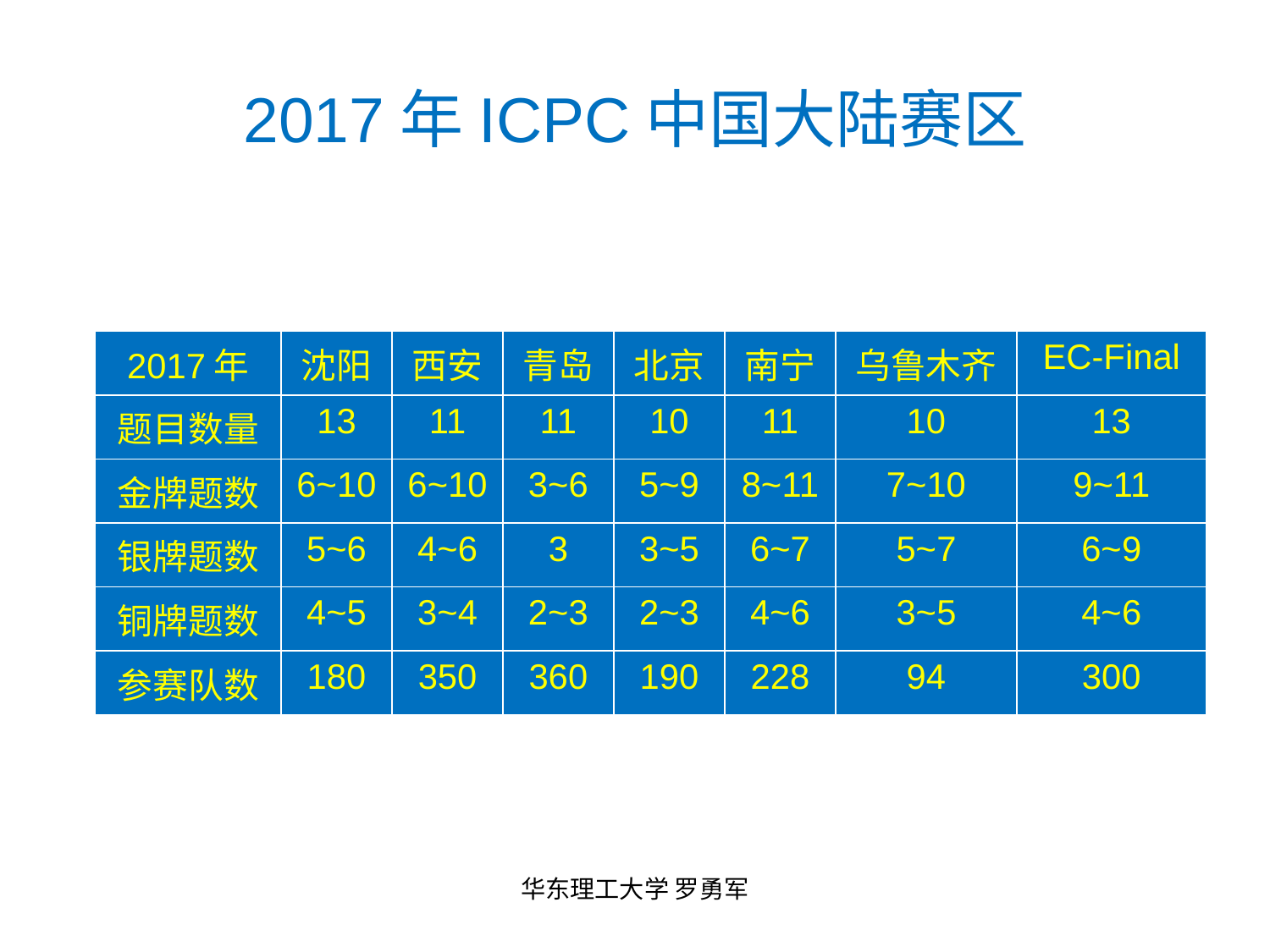

# 2017年ICPC中国大陆赛区
| 2017年 | 沈阳 | 西安 | 青岛 | 北京 | 南宁 | 乌鲁木齐 | EC-Final |
| --- | --- | --- | --- | --- | --- | --- | --- |
| 题目数量 | 13 | 11 | 11 | 10 | 11 | 10 | 13 |
| 金牌题数 | 6~10 | 6~10 | 3~6 | 5~9 | 8~11 | 7~10 | 9~11 |
| 银牌题数 | 5~6 | 4~6 | 3 | 3~5 | 6~7 | 5~7 | 6~9 |
| 铜牌题数 | 4~5 | 3~4 | 2~3 | 2~3 | 4~6 | 3~5 | 4~6 |
| 参赛队数 | 180 | 350 | 360 | 190 | 228 | 94 | 300 |
华东理工大学 罗勇军